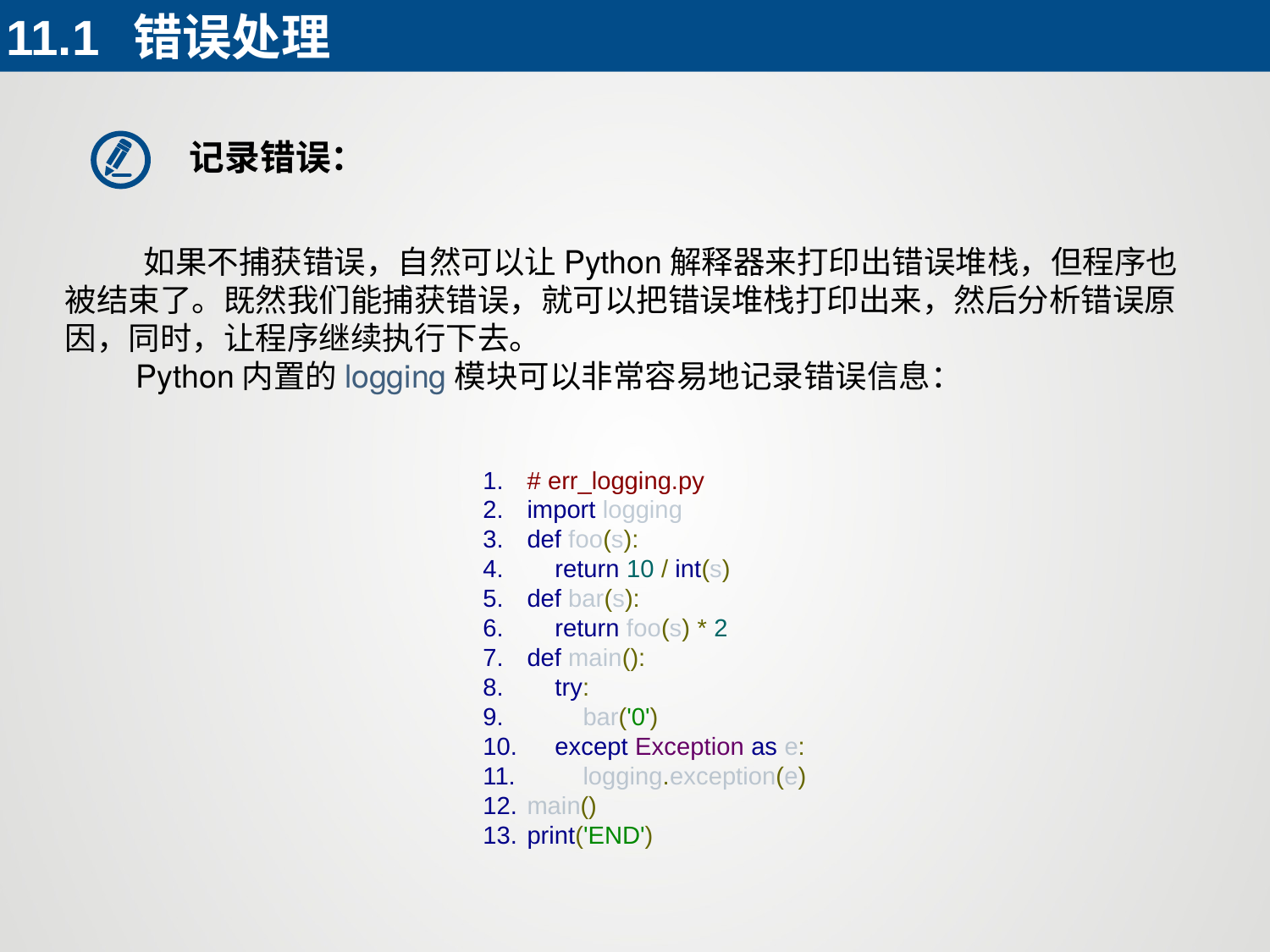

11.1	错误处理
记录错误：

        如果不捕获错误，自然可以让Python解释器来打印出错误堆栈，但程序也被结束了。既然我们能捕获错误，就可以把错误堆栈打印出来，然后分析错误原因，同时，让程序继续执行下去。
        Python内置的logging模块可以非常容易地记录错误信息：
# err_logging.py
import logging
def foo(s):
    return 10 / int(s)
def bar(s):
    return foo(s) * 2
def main():
    try:
        bar('0')
    except Exception as e:
        logging.exception(e)
main()
print('END')